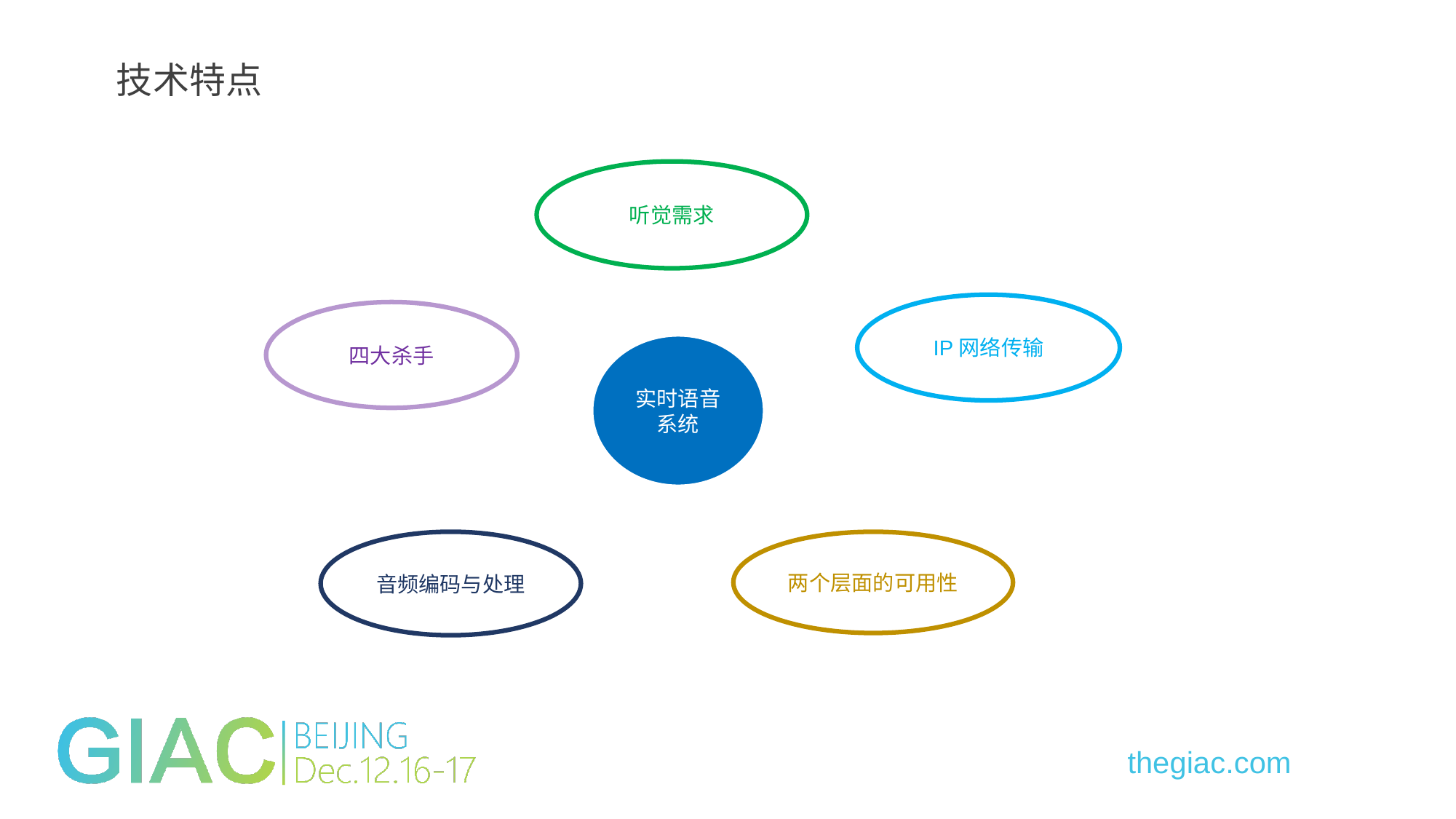

技术特点
听觉需求
IP网络传输
四大杀手
实时语音系统
音频编码与处理
两个层面的可用性